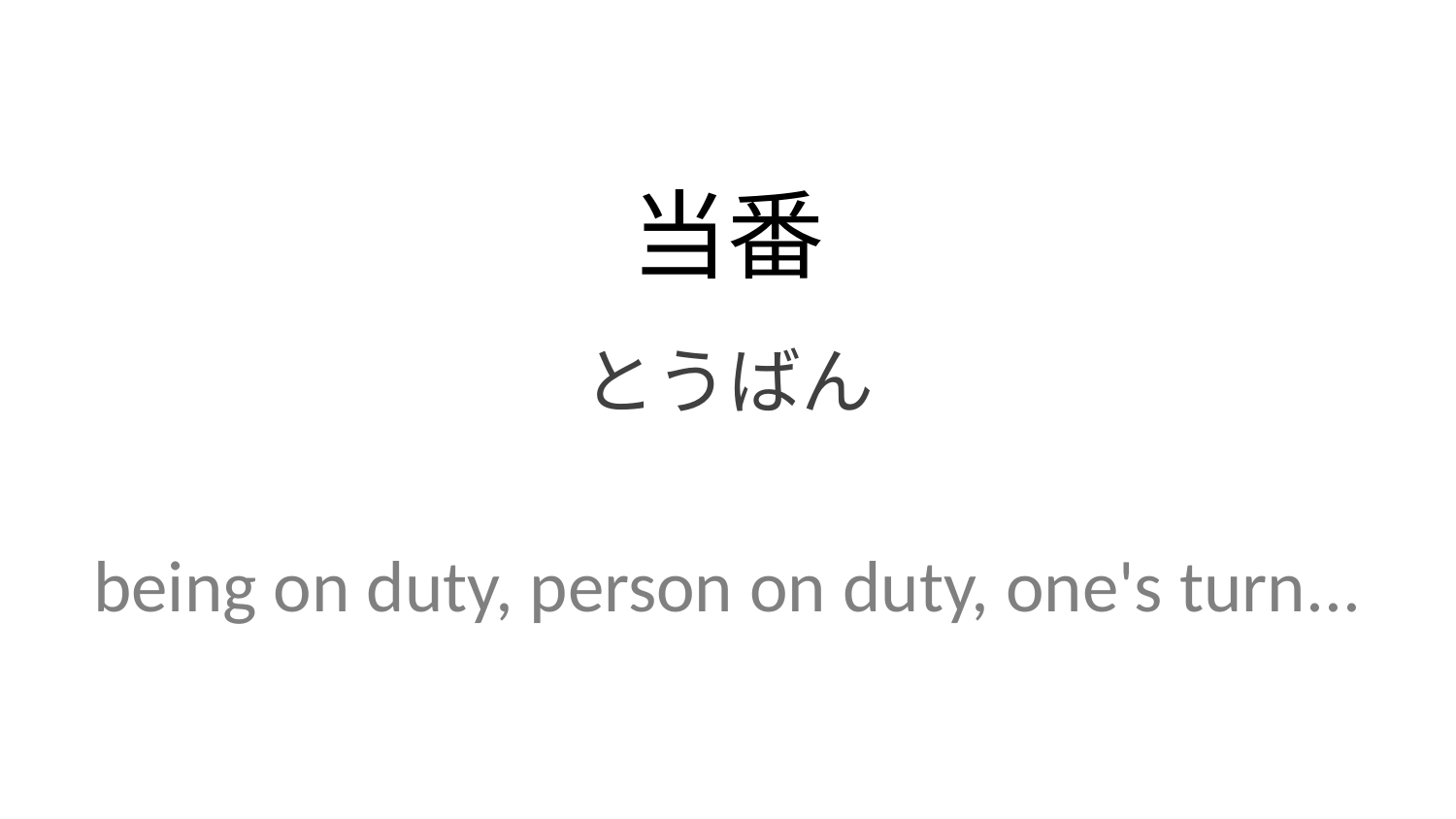

当番

とうばん
being on duty, person on duty, one's turn...